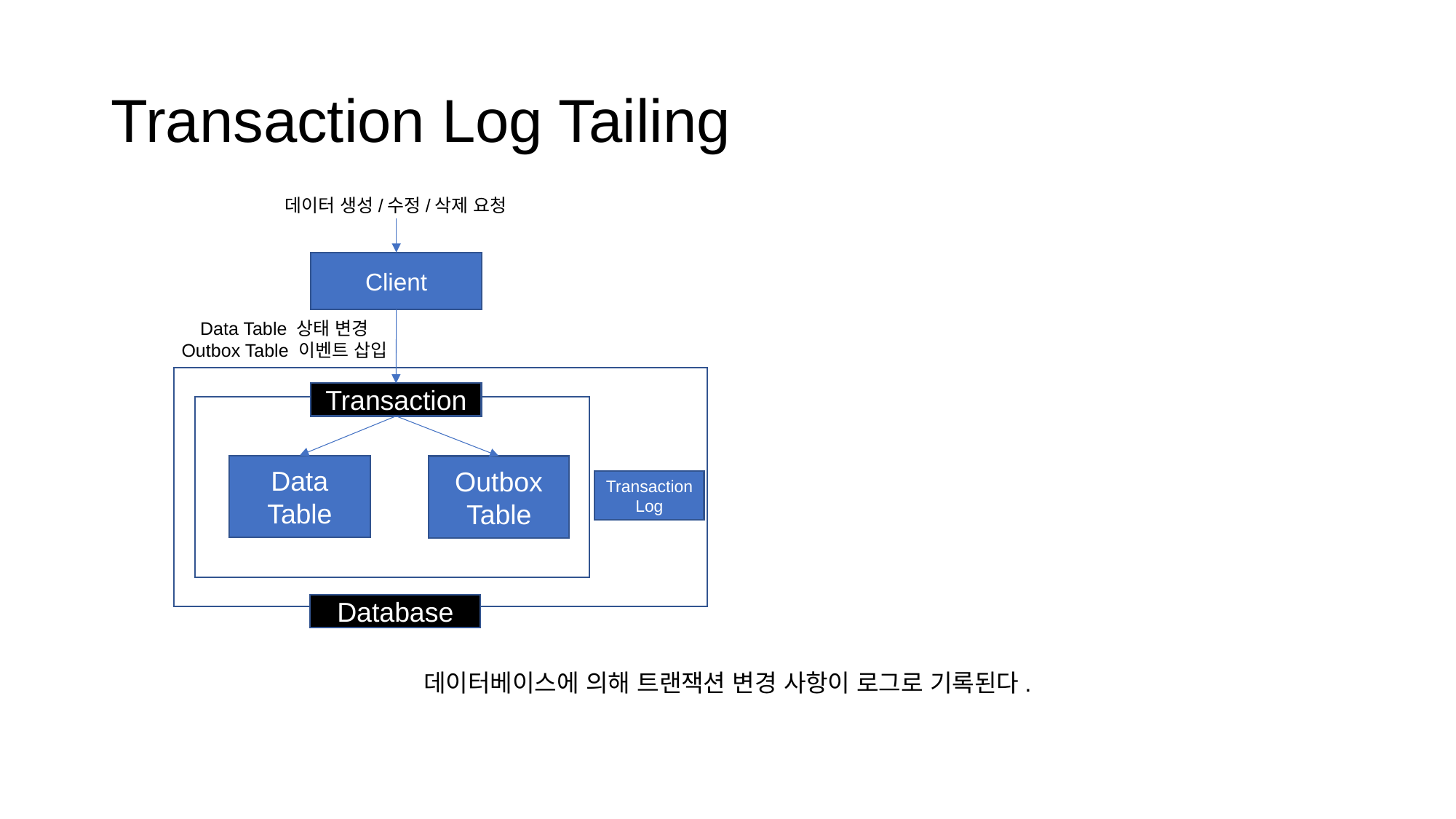

# Transaction Log Tailing
데이터 생성/수정/삭제 요청
Client
Data Table 상태 변경
Outbox Table 이벤트 삽입

Transaction

Data Table
Outbox Table
Transaction
Log
Database
데이터베이스에 의해 트랜잭션 변경 사항이 로그로 기록된다.